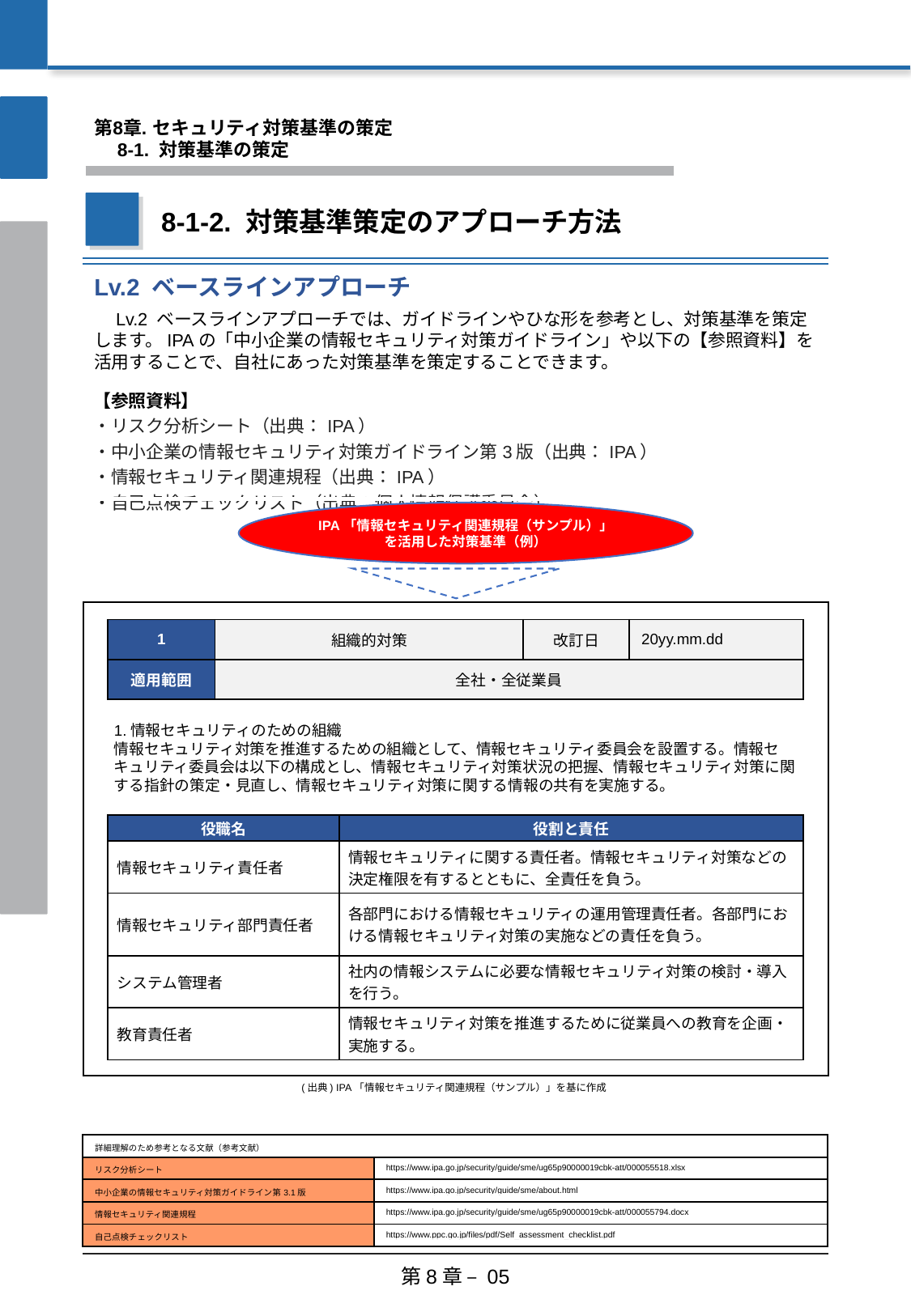

第8章. セキュリティ対策基準の策定
　8-1. 対策基準の策定
8-1-2. 対策基準策定のアプローチ方法
Lv.2 ベースラインアプローチ
　Lv.2 ベースラインアプローチでは、ガイドラインやひな形を参考とし、対策基準を策定します。IPAの「中小企業の情報セキュリティ対策ガイドライン」や以下の【参照資料】を活用することで、自社にあった対策基準を策定することできます。
| 【参照資料】 ・リスク分析シート（出典：IPA） ・中小企業の情報セキュリティ対策ガイドライン第3版（出典：IPA） ・情報セキュリティ関連規程（出典：IPA） ・自己点検チェックリスト（出典：個人情報保護委員会） |
| --- |
IPA「情報セキュリティ関連規程（サンプル）」を活用した対策基準（例）

| 1 | 組織的対策 | 改訂日 | 20yy.mm.dd |
| --- | --- | --- | --- |
| 適用範囲 | 全社・全従業員 |  |  |
1.情報セキュリティのための組織
情報セキュリティ対策を推進するための組織として、情報セキュリティ委員会を設置する。情報セキュリティ委員会は以下の構成とし、情報セキュリティ対策状況の把握、情報セキュリティ対策に関する指針の策定・見直し、情報セキュリティ対策に関する情報の共有を実施する。
| 役職名 | 役割と責任 |
| --- | --- |
| 情報セキュリティ責任者 | 情報セキュリティに関する責任者。情報セキュリティ対策などの決定権限を有するとともに、全責任を負う。 |
| 情報セキュリティ部門責任者 | 各部門における情報セキュリティの運用管理責任者。各部門における情報セキュリティ対策の実施などの責任を負う。 |
| システム管理者 | 社内の情報システムに必要な情報セキュリティ対策の検討・導入を行う。 |
| 教育責任者 | 情報セキュリティ対策を推進するために従業員への教育を企画・実施する。 |
(出典) IPA「情報セキュリティ関連規程（サンプル）」を基に作成
| 詳細理解のため参考となる文献（参考文献） |  |
| --- | --- |
| リスク分析シート | https://www.ipa.go.jp/security/guide/sme/ug65p90000019cbk-att/000055518.xlsx |
| 中小企業の情報セキュリティ対策ガイドライン第3.1版 | https://www.ipa.go.jp/security/guide/sme/about.html |
| 情報セキュリティ関連規程 | https://www.ipa.go.jp/security/guide/sme/ug65p90000019cbk-att/000055794.docx |
| 自己点検チェックリスト | https://www.ppc.go.jp/files/pdf/Self\_assessment\_checklist.pdf |
第8章 – 05